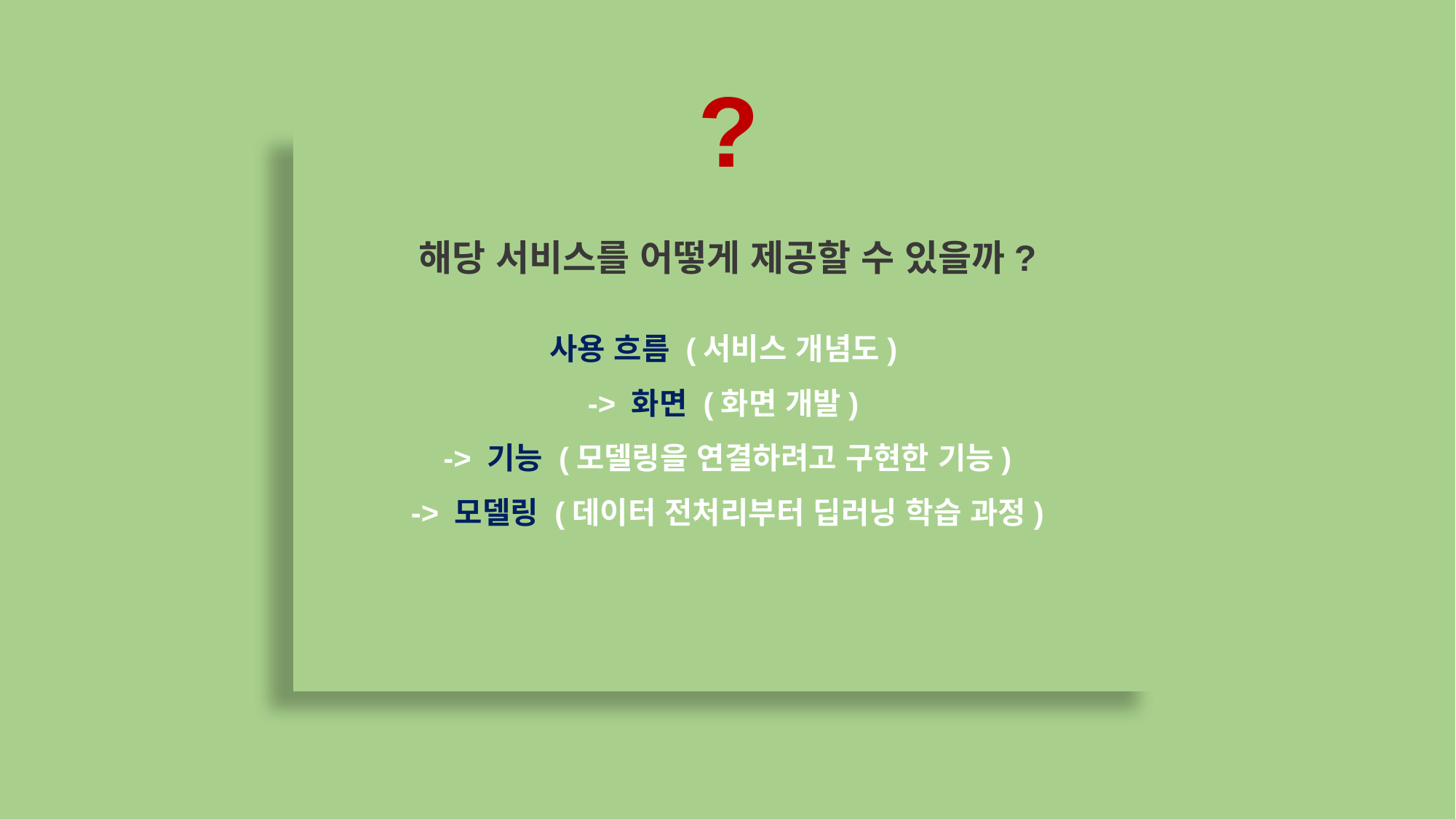

?
해당 서비스를 어떻게 제공할 수 있을까?

사용 흐름 (서비스 개념도)
-> 화면 (화면 개발)
-> 기능 (모델링을 연결하려고 구현한 기능)
-> 모델링 (데이터 전처리부터 딥러닝 학습 과정)